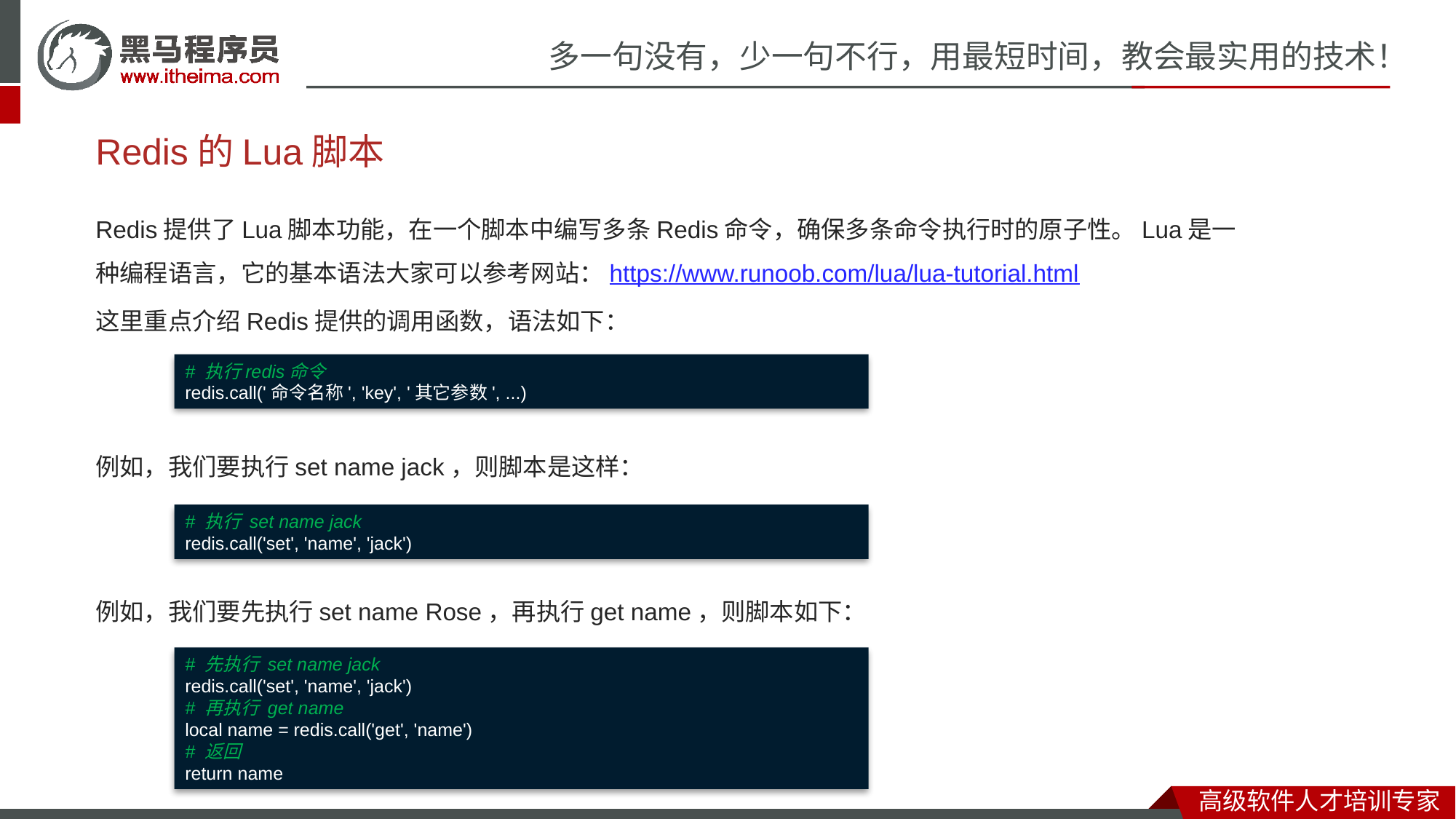

Redis的Lua脚本
Redis提供了Lua脚本功能，在一个脚本中编写多条Redis命令，确保多条命令执行时的原子性。Lua是一种编程语言，它的基本语法大家可以参考网站：https://www.runoob.com/lua/lua-tutorial.html
这里重点介绍Redis提供的调用函数，语法如下：

例如，我们要执行set name jack，则脚本是这样：

例如，我们要先执行set name Rose，再执行get name，则脚本如下：

# 执行redis命令
redis.call('命令名称', 'key', '其它参数', ...)
# 执行 set name jack
redis.call('set', 'name', 'jack')
# 先执行 set name jack
redis.call('set', 'name', 'jack')
# 再执行 get name
local name = redis.call('get', 'name')
# 返回
return name